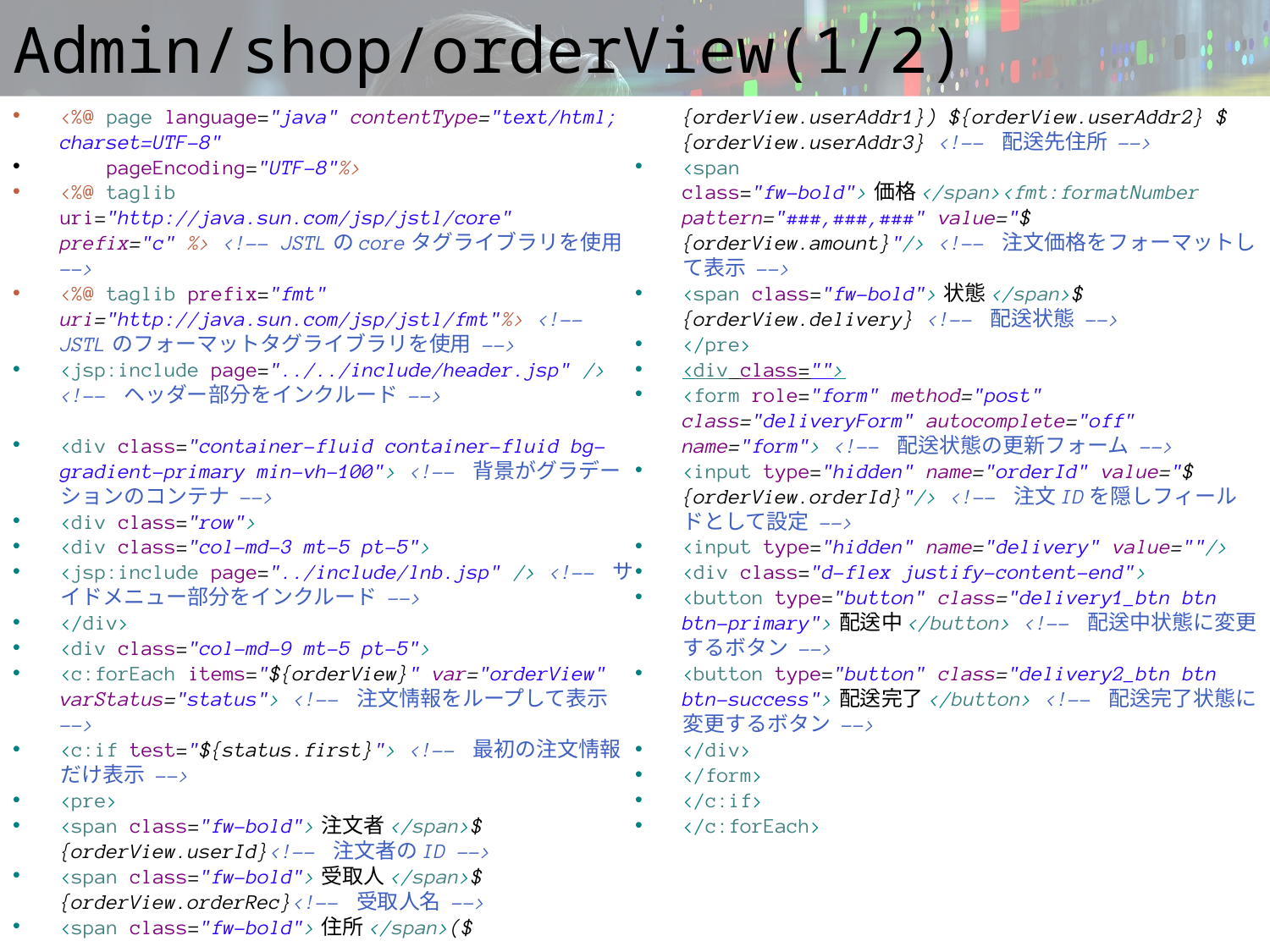

# Admin/shop/orderView(1/2)
<%@ page language="java" contentType="text/html; charset=UTF-8"
    pageEncoding="UTF-8"%>
<%@ taglib uri="http://java.sun.com/jsp/jstl/core" prefix="c" %> <!-- JSTLのcoreタグライブラリを使用 -->
<%@ taglib prefix="fmt" uri="http://java.sun.com/jsp/jstl/fmt"%> <!-- JSTLのフォーマットタグライブラリを使用 -->
<jsp:include page="../../include/header.jsp" /> <!-- ヘッダー部分をインクルード -->

<div class="container-fluid container-fluid bg-gradient-primary min-vh-100"> <!-- 背景がグラデーションのコンテナ -->
<div class="row">
<div class="col-md-3 mt-5 pt-5">
<jsp:include page="../include/lnb.jsp" /> <!-- サイドメニュー部分をインクルード -->
</div>
<div class="col-md-9 mt-5 pt-5">
<c:forEach items="${orderView}" var="orderView" varStatus="status"> <!-- 注文情報をループして表示 -->
<c:if test="${status.first}"> <!-- 最初の注文情報だけ表示 -->
<pre>
<span class="fw-bold">注文者</span>${orderView.userId}<!-- 注文者のID -->
<span class="fw-bold">受取人</span>${orderView.orderRec}<!-- 受取人名 -->
<span class="fw-bold">住所</span>(${orderView.userAddr1}) ${orderView.userAddr2} ${orderView.userAddr3} <!-- 配送先住所 -->
<span class="fw-bold">価格</span><fmt:formatNumber pattern="###,###,###" value="${orderView.amount}"/> <!-- 注文価格をフォーマットして表示 -->
<span class="fw-bold">状態</span>${orderView.delivery} <!-- 配送状態 -->
</pre>
<div class="">
<form role="form" method="post" class="deliveryForm" autocomplete="off" name="form"> <!-- 配送状態の更新フォーム -->
<input type="hidden" name="orderId" value="${orderView.orderId}"/> <!-- 注文IDを隠しフィールドとして設定 -->
<input type="hidden" name="delivery" value=""/>
<div class="d-flex justify-content-end">
<button type="button" class="delivery1_btn btn btn-primary">配送中</button> <!-- 配送中状態に変更するボタン -->
<button type="button" class="delivery2_btn btn btn-success">配送完了</button> <!-- 配送完了状態に変更するボタン -->
</div>
</form>
</c:if>
</c:forEach>